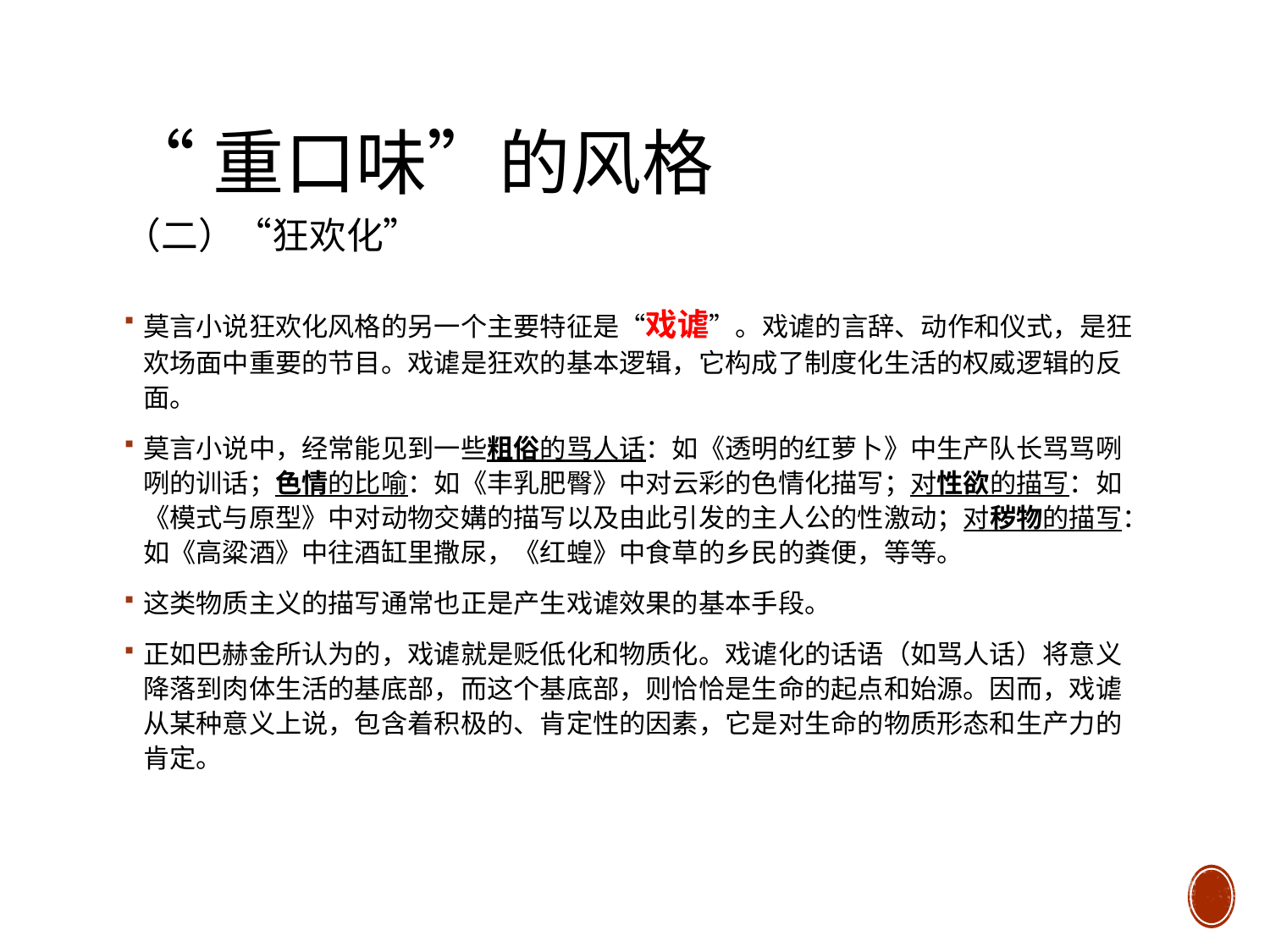

# “重口味”的风格 （二）“狂欢化”
莫言小说狂欢化风格的另一个主要特征是“戏谑”。戏谑的言辞、动作和仪式，是狂欢场面中重要的节目。戏谑是狂欢的基本逻辑，它构成了制度化生活的权威逻辑的反面。
莫言小说中，经常能见到一些粗俗的骂人话：如《透明的红萝卜》中生产队长骂骂咧咧的训话；色情的比喻：如《丰乳肥臀》中对云彩的色情化描写；对性欲的描写：如《模式与原型》中对动物交媾的描写以及由此引发的主人公的性激动；对秽物的描写：如《高粱酒》中往酒缸里撒尿，《红蝗》中食草的乡民的粪便，等等。
这类物质主义的描写通常也正是产生戏谑效果的基本手段。
正如巴赫金所认为的，戏谑就是贬低化和物质化。戏谑化的话语（如骂人话）将意义降落到肉体生活的基底部，而这个基底部，则恰恰是生命的起点和始源。因而，戏谑从某种意义上说，包含着积极的、肯定性的因素，它是对生命的物质形态和生产力的肯定。